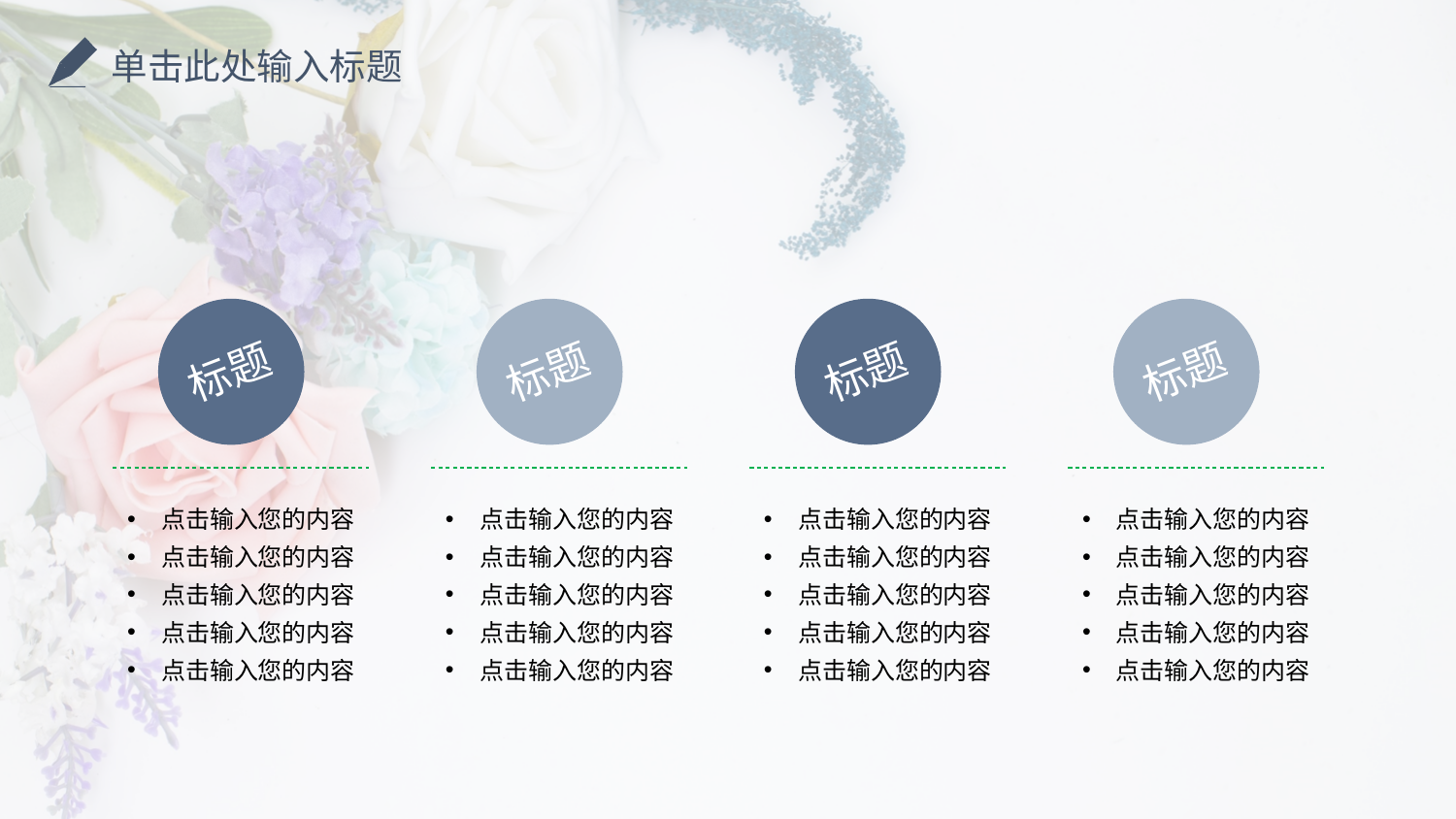

单击此处输入标题

标题
标题
标题
标题
点击输入您的内容
点击输入您的内容
点击输入您的内容
点击输入您的内容
点击输入您的内容
点击输入您的内容
点击输入您的内容
点击输入您的内容
点击输入您的内容
点击输入您的内容
点击输入您的内容
点击输入您的内容
点击输入您的内容
点击输入您的内容
点击输入您的内容
点击输入您的内容
点击输入您的内容
点击输入您的内容
点击输入您的内容
点击输入您的内容